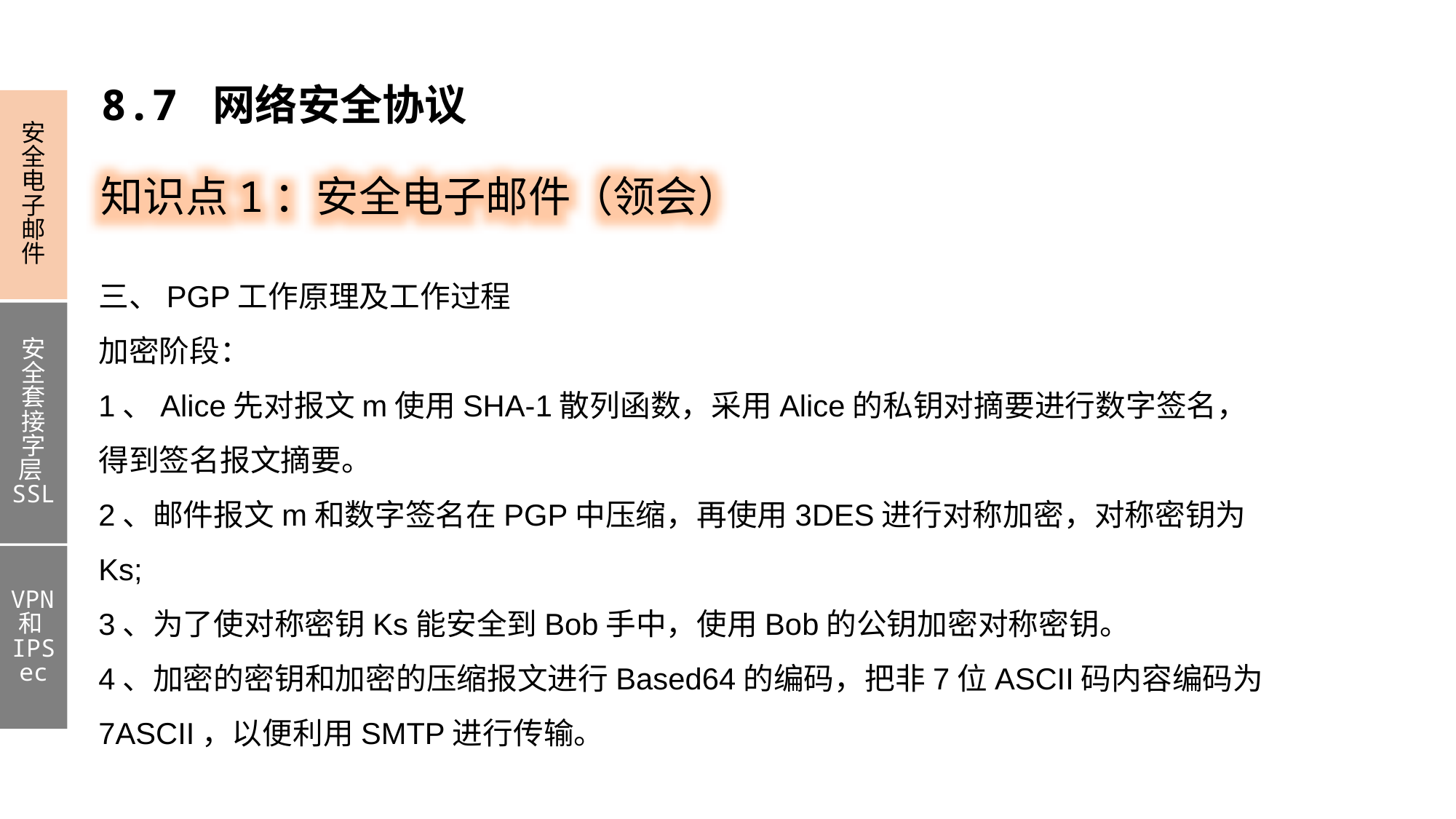

8.7 网络安全协议
安全电子邮件
安全套接字层SSL
VPN和IPSec
知识点1：安全电子邮件（领会）
三、PGP工作原理及工作过程
加密阶段：
1、Alice先对报文m使用SHA-1散列函数，采用Alice的私钥对摘要进行数字签名，得到签名报文摘要。
2、邮件报文m和数字签名在PGP中压缩，再使用3DES进行对称加密，对称密钥为Ks;
3、为了使对称密钥Ks能安全到Bob手中，使用Bob的公钥加密对称密钥。
4、加密的密钥和加密的压缩报文进行Based64的编码，把非7位ASCII码内容编码为7ASCII，以便利用SMTP进行传输。